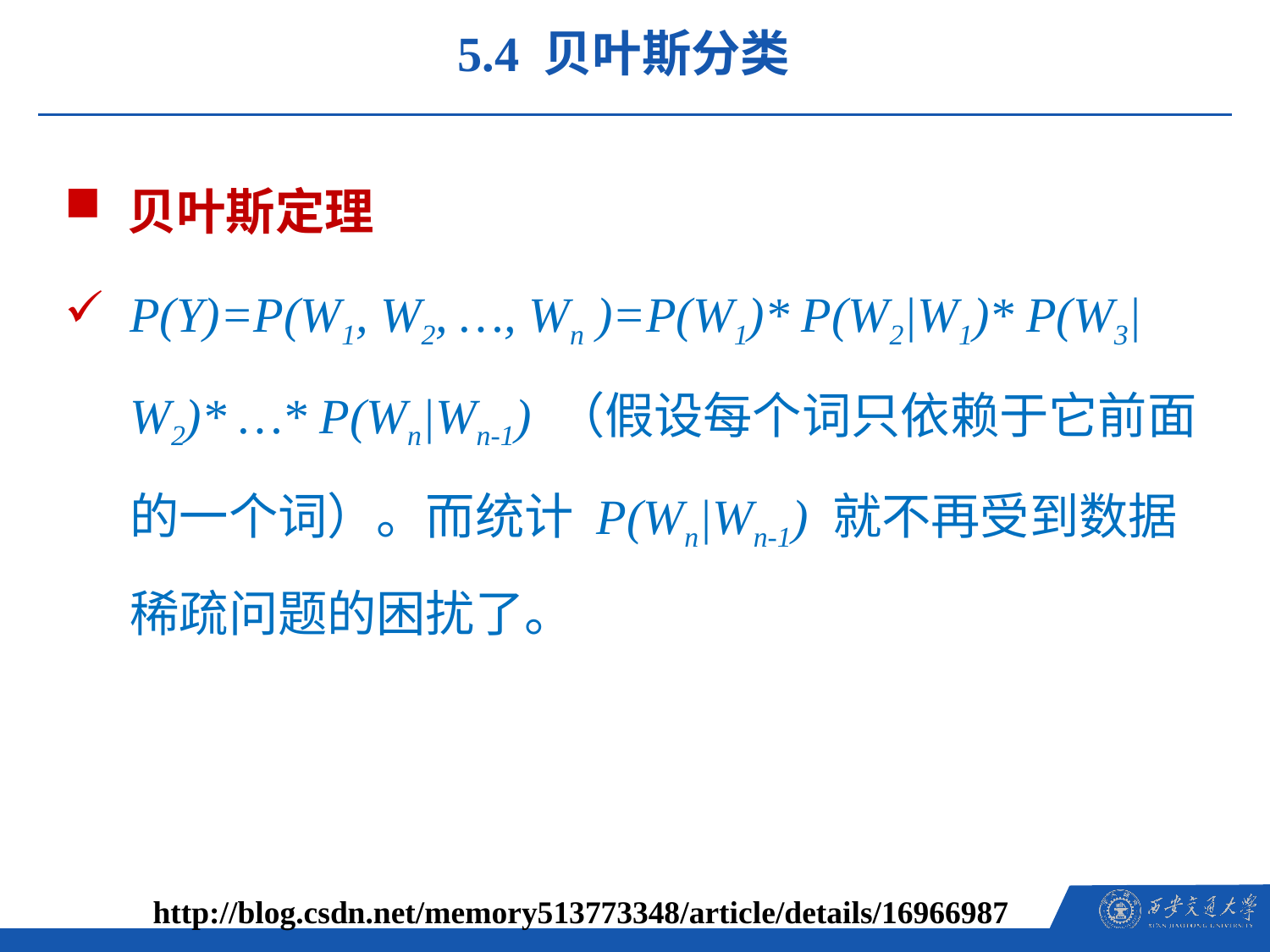

5.4 贝叶斯分类
贝叶斯定理
P(Y)=P(W1, W2, …, Wn )=P(W1)* P(W2|W1)* P(W3|W2)* …* P(Wn|Wn-1) （假设每个词只依赖于它前面的一个词）。而统计 P(Wn|Wn-1) 就不再受到数据稀疏问题的困扰了。

http://blog.csdn.net/memory513773348/article/details/16966987